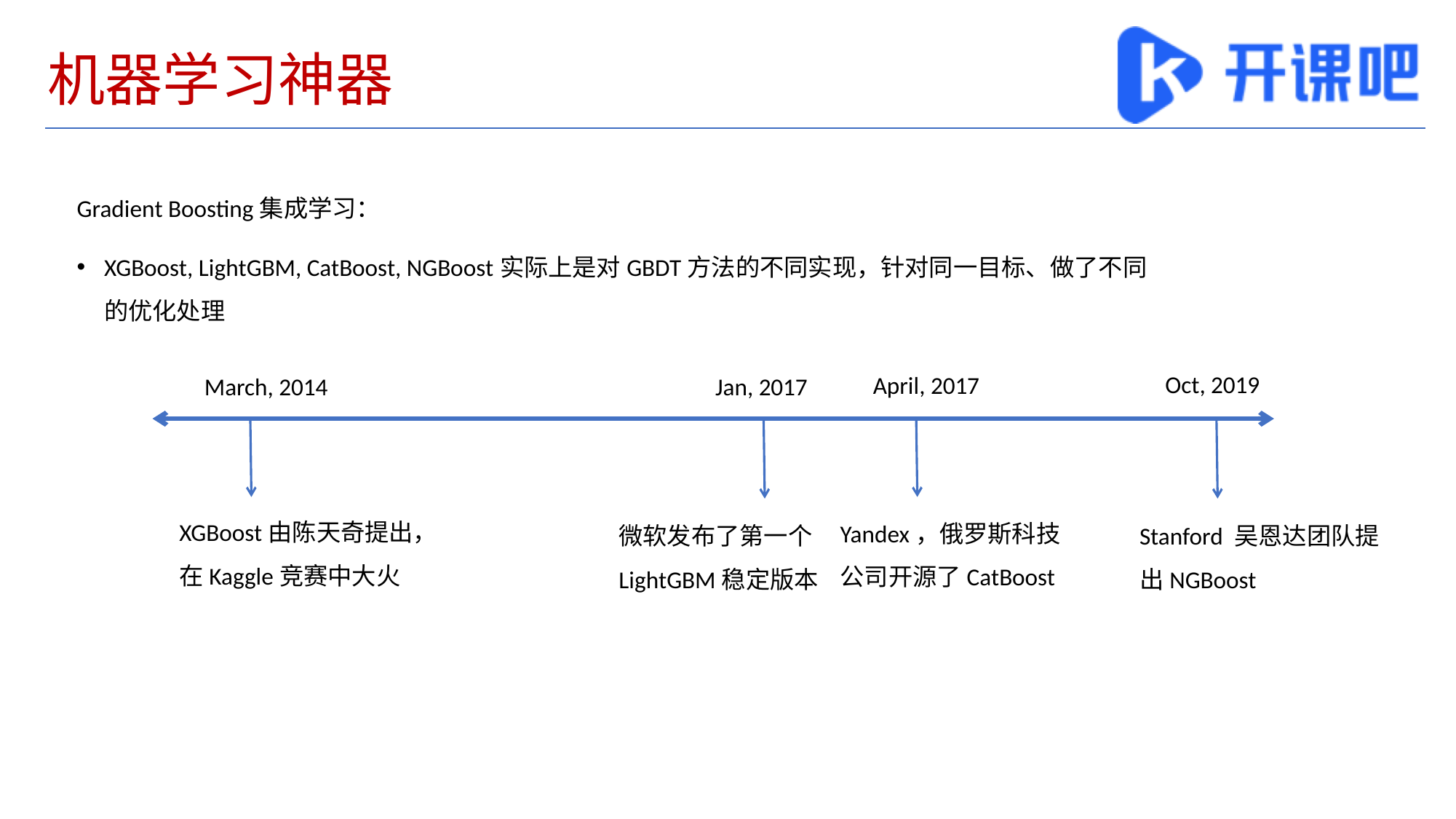

# 机器学习神器
Gradient Boosting集成学习：
XGBoost, LightGBM, CatBoost, NGBoost实际上是对GBDT方法的不同实现，针对同一目标、做了不同的优化处理
Oct, 2019
April, 2017
March, 2014
Jan, 2017
XGBoost由陈天奇提出，在Kaggle竞赛中大火
Yandex，俄罗斯科技公司开源了CatBoost
Stanford 吴恩达团队提出NGBoost
微软发布了第一个LightGBM稳定版本